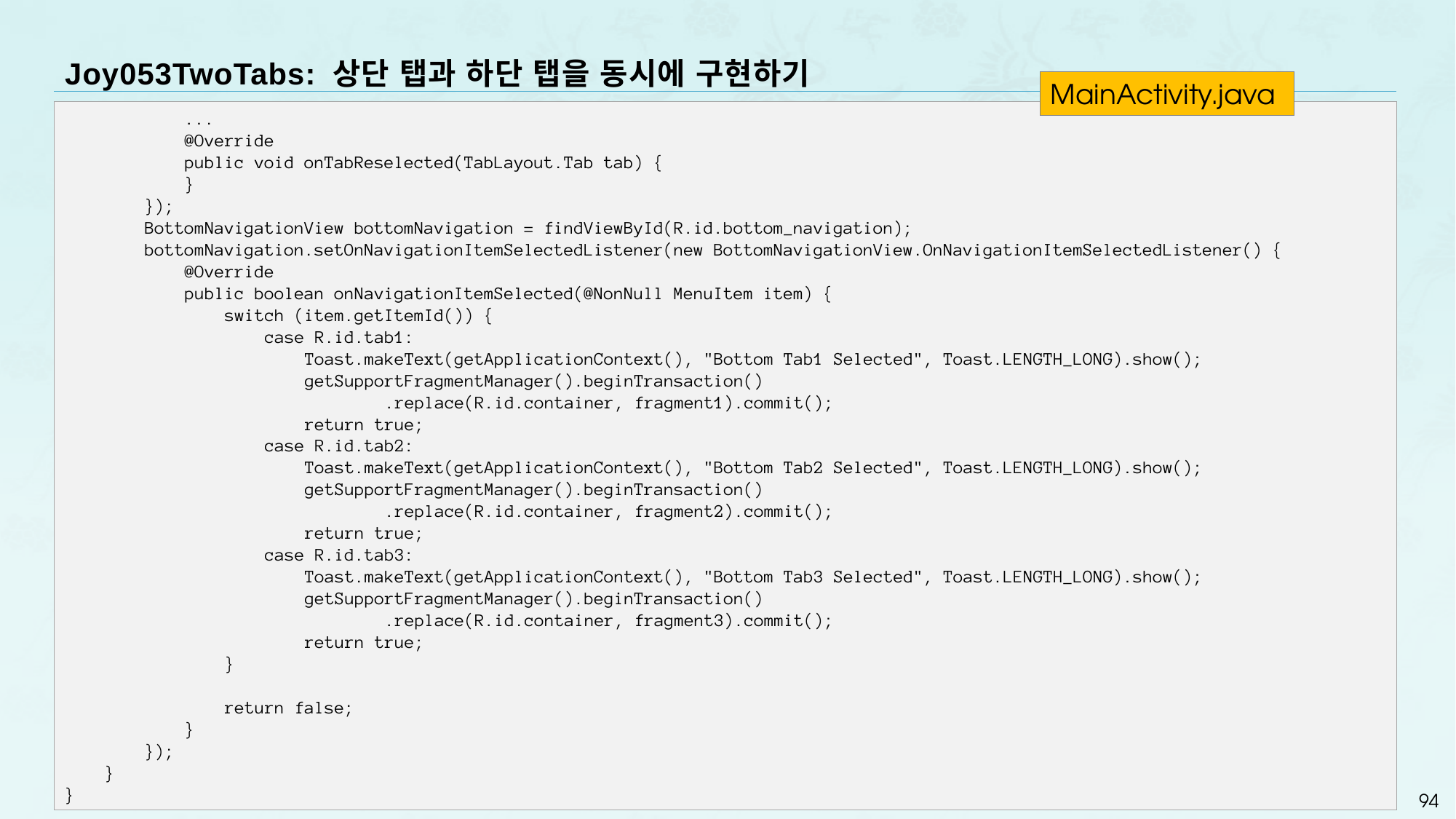

# Joy053TwoTabs: 상단 탭과 하단 탭을 동시에 구현하기
MainActivity.java
Joy053Tab: One Solution
            ...
            @Override
            public void onTabReselected(TabLayout.Tab tab) {
            }
        });
        BottomNavigationView bottomNavigation = findViewById(R.id.bottom_navigation);
        bottomNavigation.setOnNavigationItemSelectedListener(new BottomNavigationView.OnNavigationItemSelectedListener() {
            @Override
            public boolean onNavigationItemSelected(@NonNull MenuItem item) {
                switch (item.getItemId()) {
                    case R.id.tab1:
                        Toast.makeText(getApplicationContext(), "Bottom Tab1 Selected", Toast.LENGTH_LONG).show();
                        getSupportFragmentManager().beginTransaction()
                                .replace(R.id.container, fragment1).commit();
                        return true;
                    case R.id.tab2:
                        Toast.makeText(getApplicationContext(), "Bottom Tab2 Selected", Toast.LENGTH_LONG).show();
                        getSupportFragmentManager().beginTransaction()
                                .replace(R.id.container, fragment2).commit();
                        return true;
                    case R.id.tab3:
                        Toast.makeText(getApplicationContext(), "Bottom Tab3 Selected", Toast.LENGTH_LONG).show();
                        getSupportFragmentManager().beginTransaction()
                                .replace(R.id.container, fragment3).commit();
                        return true;
                }

                return false;
            }
        });
    }
}
94